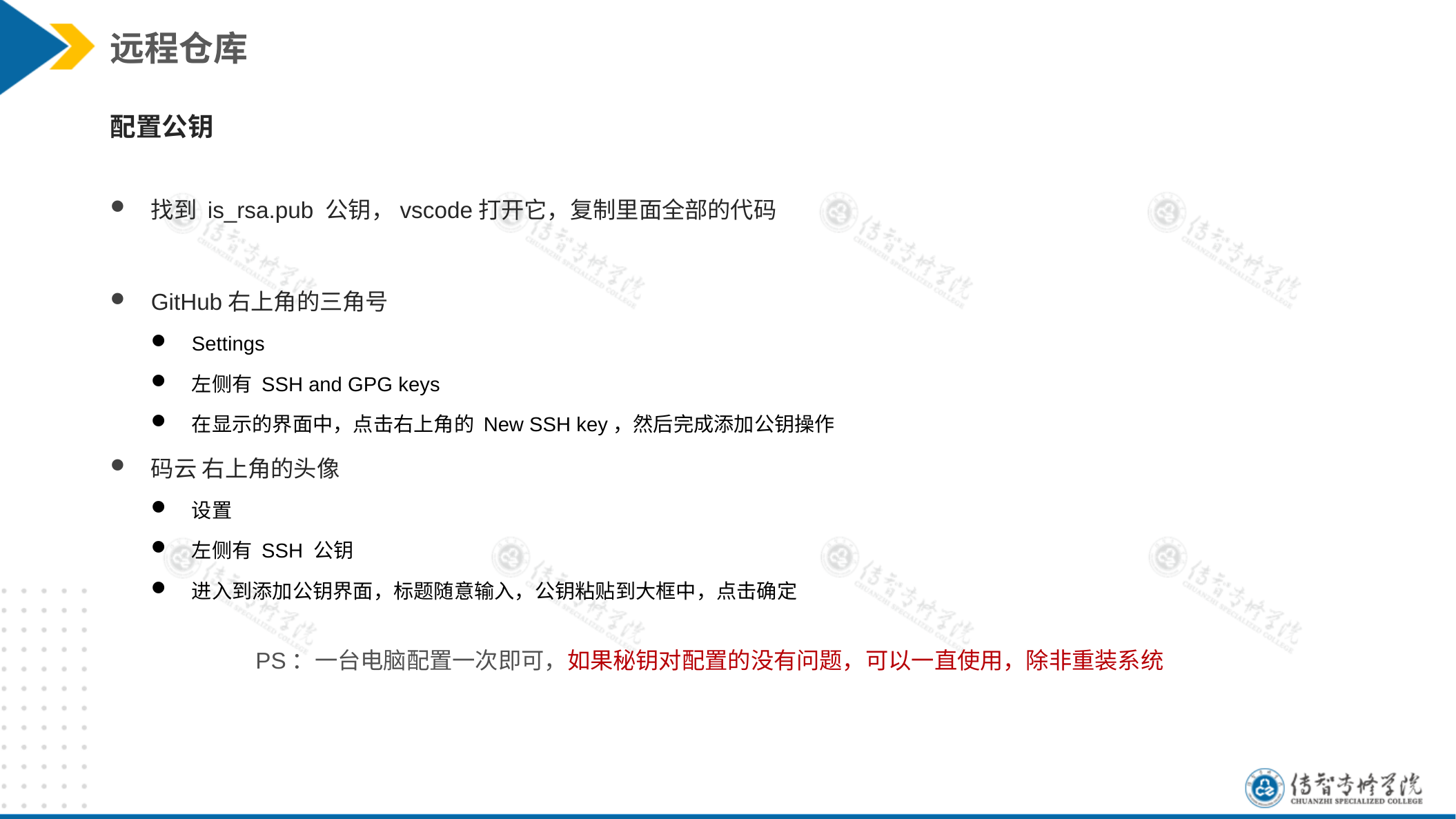

远程仓库
配置公钥
找到 is_rsa.pub 公钥，vscode打开它，复制里面全部的代码

GitHub右上角的三角号
Settings
左侧有 SSH and GPG keys
在显示的界面中，点击右上角的 New SSH key，然后完成添加公钥操作
码云 右上角的头像
设置
左侧有 SSH 公钥
进入到添加公钥界面，标题随意输入，公钥粘贴到大框中，点击确定

PS：一台电脑配置一次即可，如果秘钥对配置的没有问题，可以一直使用，除非重装系统